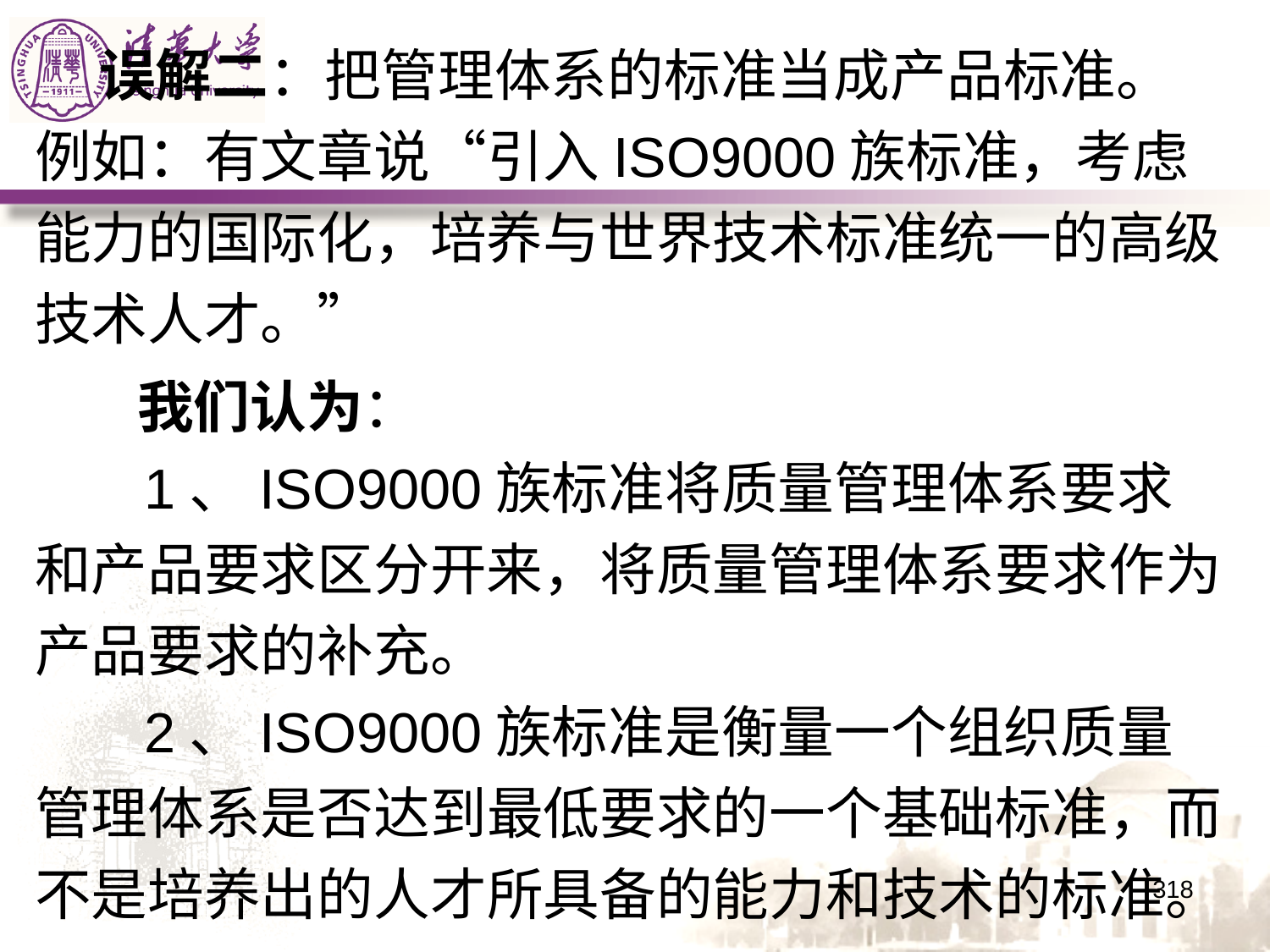

误解二：把管理体系的标准当成产品标准。例如：有文章说“引入ISO9000族标准，考虑能力的国际化，培养与世界技术标准统一的高级技术人才。”
       我们认为：
       1、ISO9000族标准将质量管理体系要求和产品要求区分开来，将质量管理体系要求作为产品要求的补充。
       2、ISO9000族标准是衡量一个组织质量管理体系是否达到最低要求的一个基础标准，而不是培养出的人才所具备的能力和技术的标准。
318